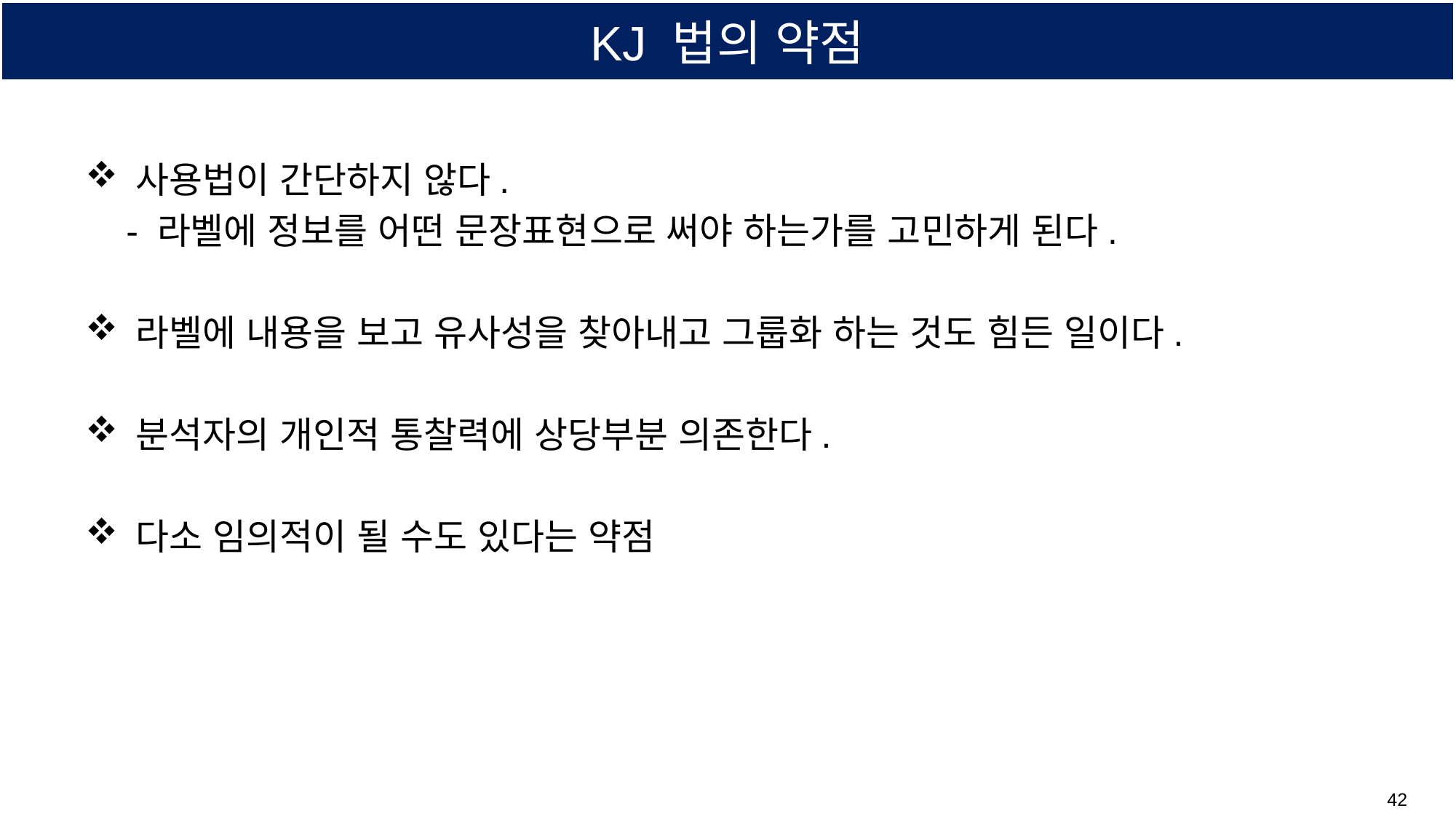

# KJ 법의 약점
사용법이 간단하지 않다.
    - 라벨에 정보를 어떤 문장표현으로 써야 하는가를 고민하게 된다.

라벨에 내용을 보고 유사성을 찾아내고 그룹화 하는 것도 힘든 일이다.

분석자의 개인적 통찰력에 상당부분 의존한다.

다소 임의적이 될 수도 있다는 약점